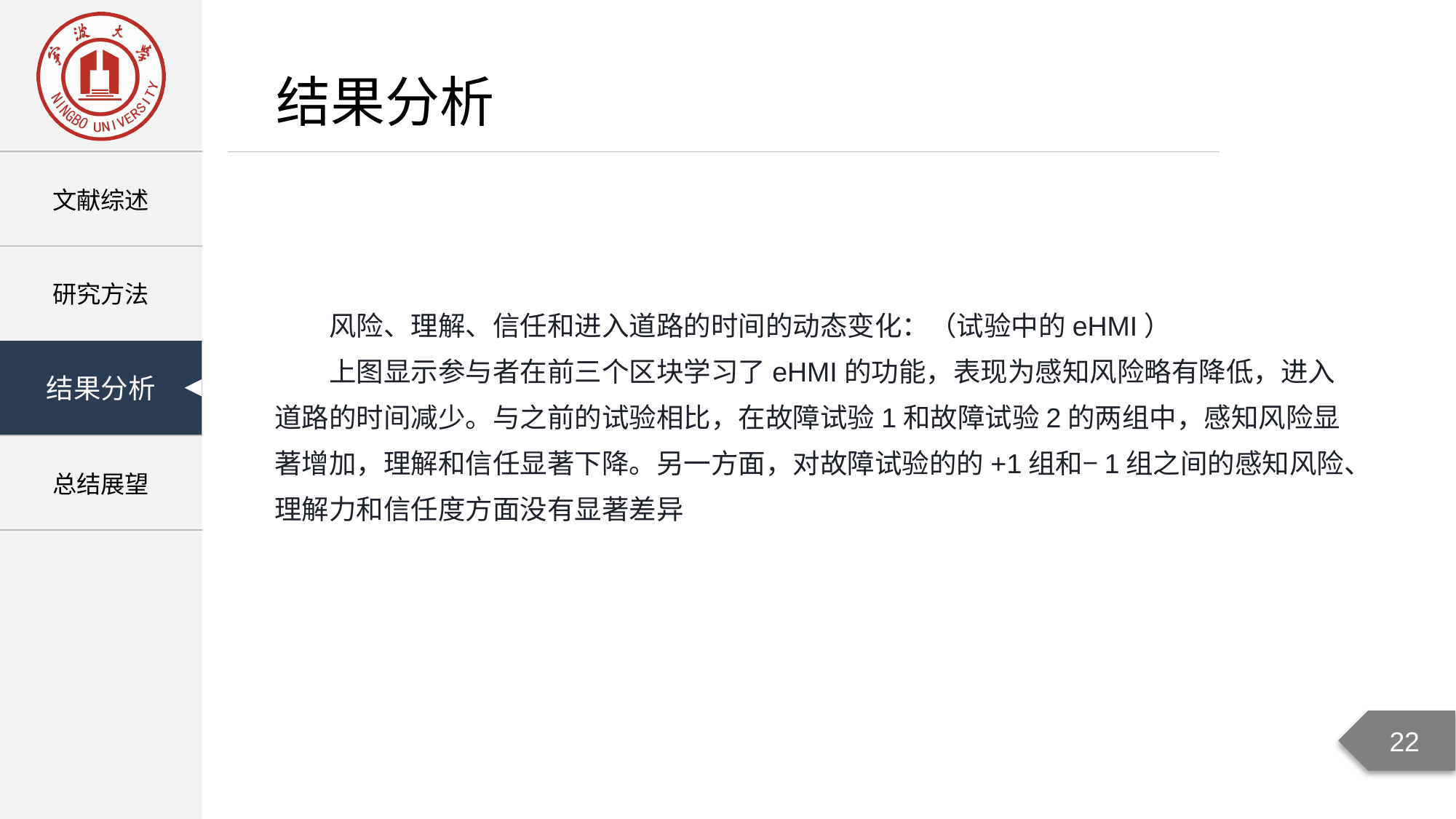

结果分析
风险、理解、信任和进入道路的时间的动态变化：（试验中的eHMI）
上图显示参与者在前三个区块学习了eHMI的功能，表现为感知风险略有降低，进入道路的时间减少。与之前的试验相比，在故障试验1和故障试验2的两组中，感知风险显著增加，理解和信任显著下降。另一方面，对故障试验的的+1组和−1组之间的感知风险、理解力和信任度方面没有显著差异